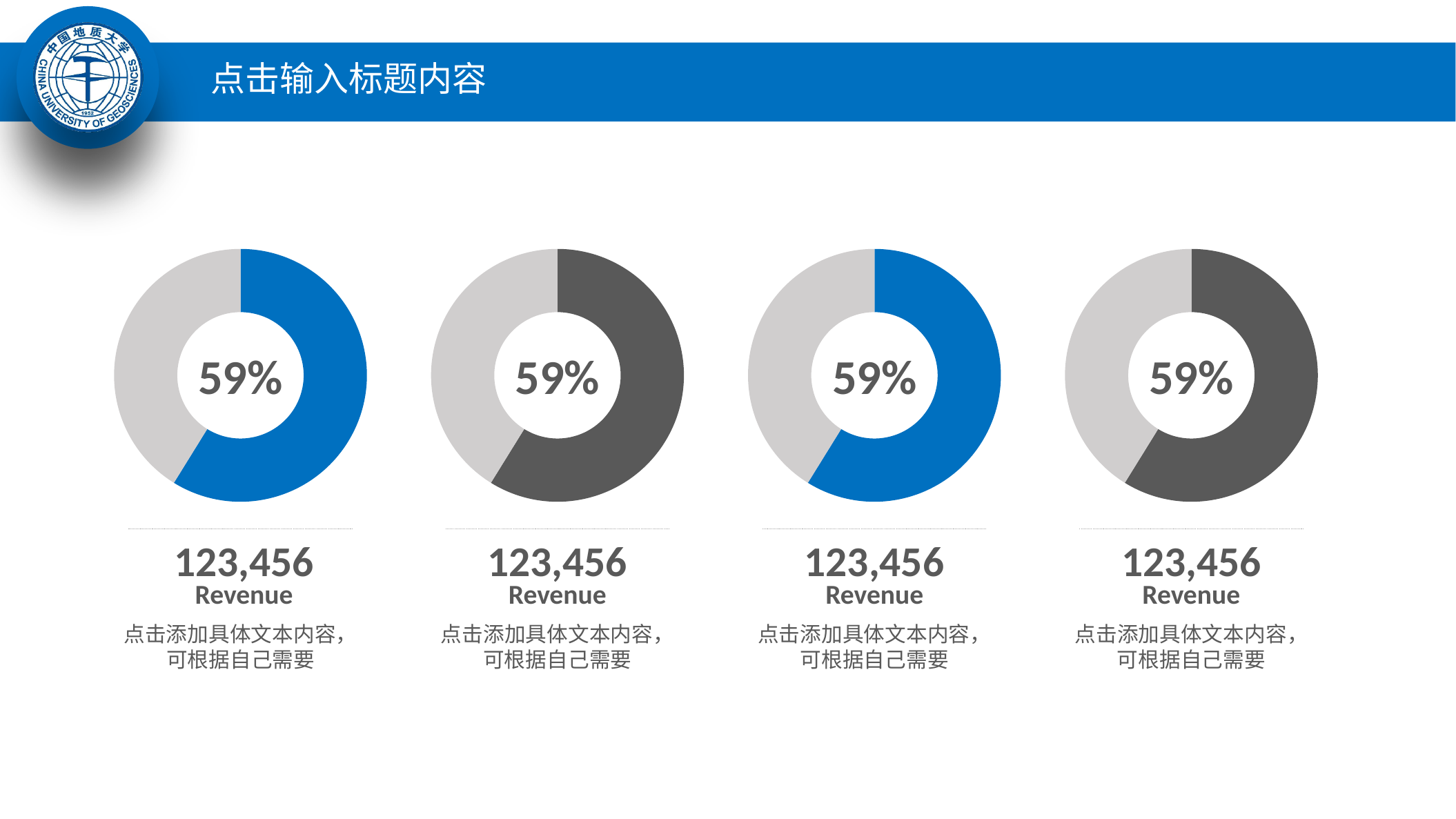

点击输入标题内容

### Chart

| Category | 销售额 |
|---|---|
| 第一季度 | 100.0 |
| 第二季度 | 70.0 |
59%

### Chart

| Category | 销售额 |
|---|---|
| 第一季度 | 100.0 |
| 第二季度 | 70.0 |
59%

### Chart

| Category | 销售额 |
|---|---|
| 第一季度 | 100.0 |
| 第二季度 | 70.0 |
59%

### Chart

| Category | 销售额 |
|---|---|
| 第一季度 | 100.0 |
| 第二季度 | 70.0 |
59%
123,456
Revenue
123,456
Revenue
123,456
Revenue
123,456
Revenue
点击添加具体文本内容，可根据自己需要
点击添加具体文本内容，可根据自己需要
点击添加具体文本内容，可根据自己需要
点击添加具体文本内容，可根据自己需要